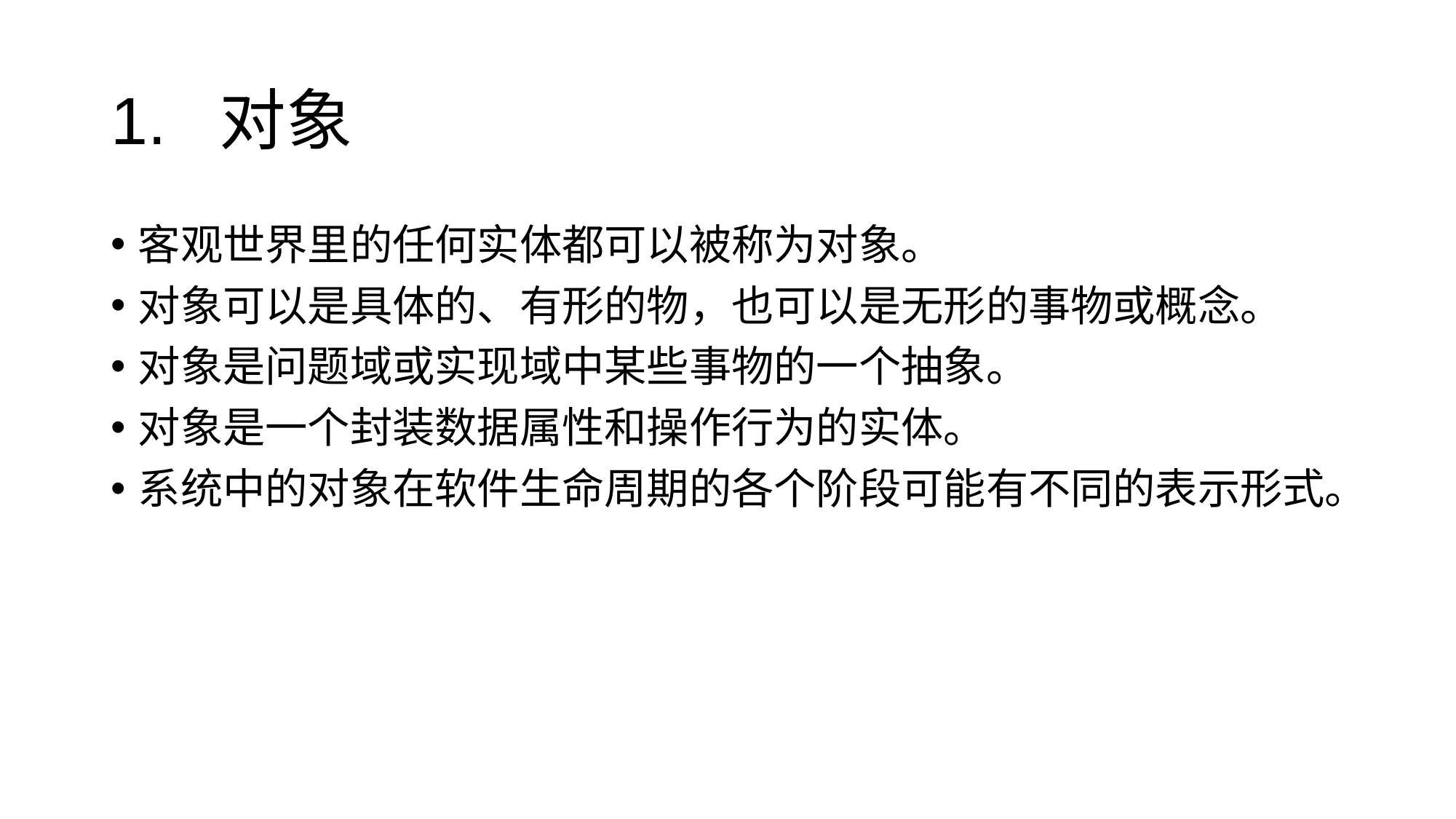

# 1.  对象
客观世界里的任何实体都可以被称为对象。
对象可以是具体的、有形的物，也可以是无形的事物或概念。
对象是问题域或实现域中某些事物的一个抽象。
对象是一个封装数据属性和操作行为的实体。
系统中的对象在软件生命周期的各个阶段可能有不同的表示形式。